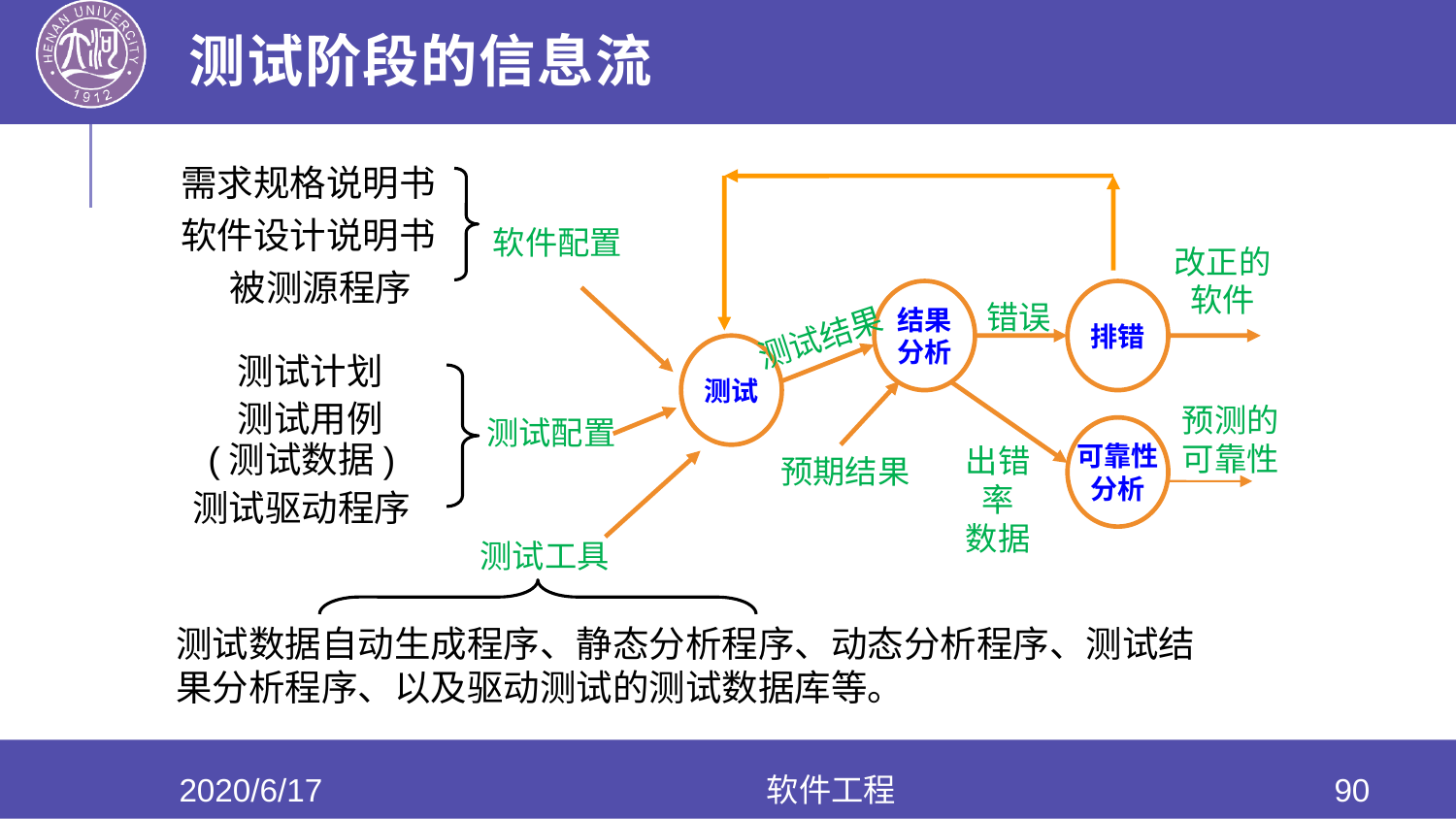

# 测试阶段的信息流
需求规格说明书
软件设计说明书
  被测源程序

软件配置
改正的
软件
结果
分析
排错

错误
测试结果
测试

 测试计划
 测试用例
(测试数据)
测试驱动程序

预测的
可靠性
测试配置

可靠性
分析
出错率
数据
预期结果

测试工具
测试数据自动生成程序、静态分析程序、动态分析程序、测试结果分析程序、以及驱动测试的测试数据库等。
2020/6/17
软件工程
90